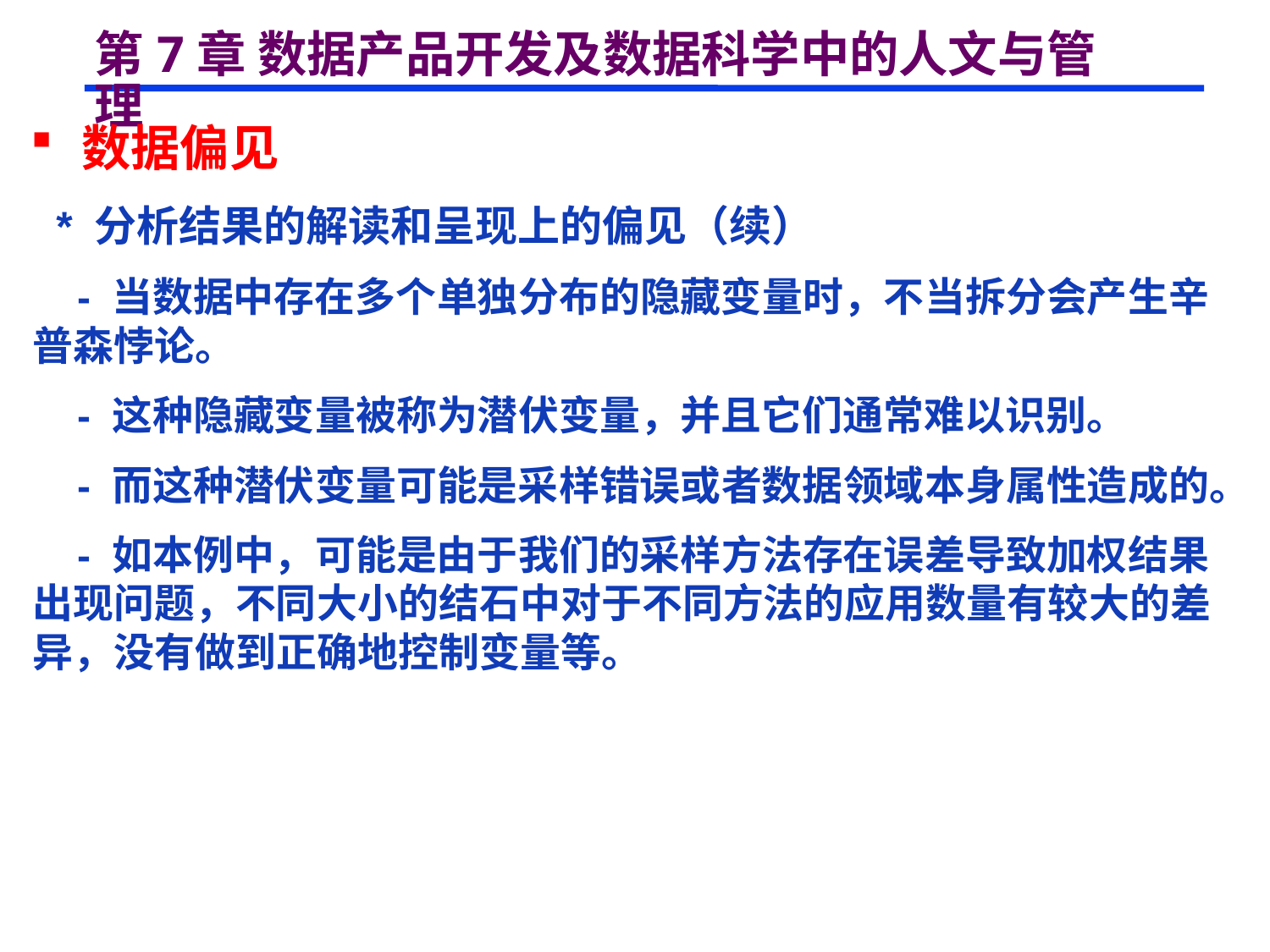

# 第7章 数据产品开发及数据科学中的人文与管理
 数据偏见
  * 分析结果的解读和呈现上的偏见（续）
    - 当数据中存在多个单独分布的隐藏变量时，不当拆分会产生辛普森悖论。
    - 这种隐藏变量被称为潜伏变量，并且它们通常难以识别。
    - 而这种潜伏变量可能是采样错误或者数据领域本身属性造成的。
    - 如本例中，可能是由于我们的采样方法存在误差导致加权结果出现问题，不同大小的结石中对于不同方法的应用数量有较大的差异，没有做到正确地控制变量等。